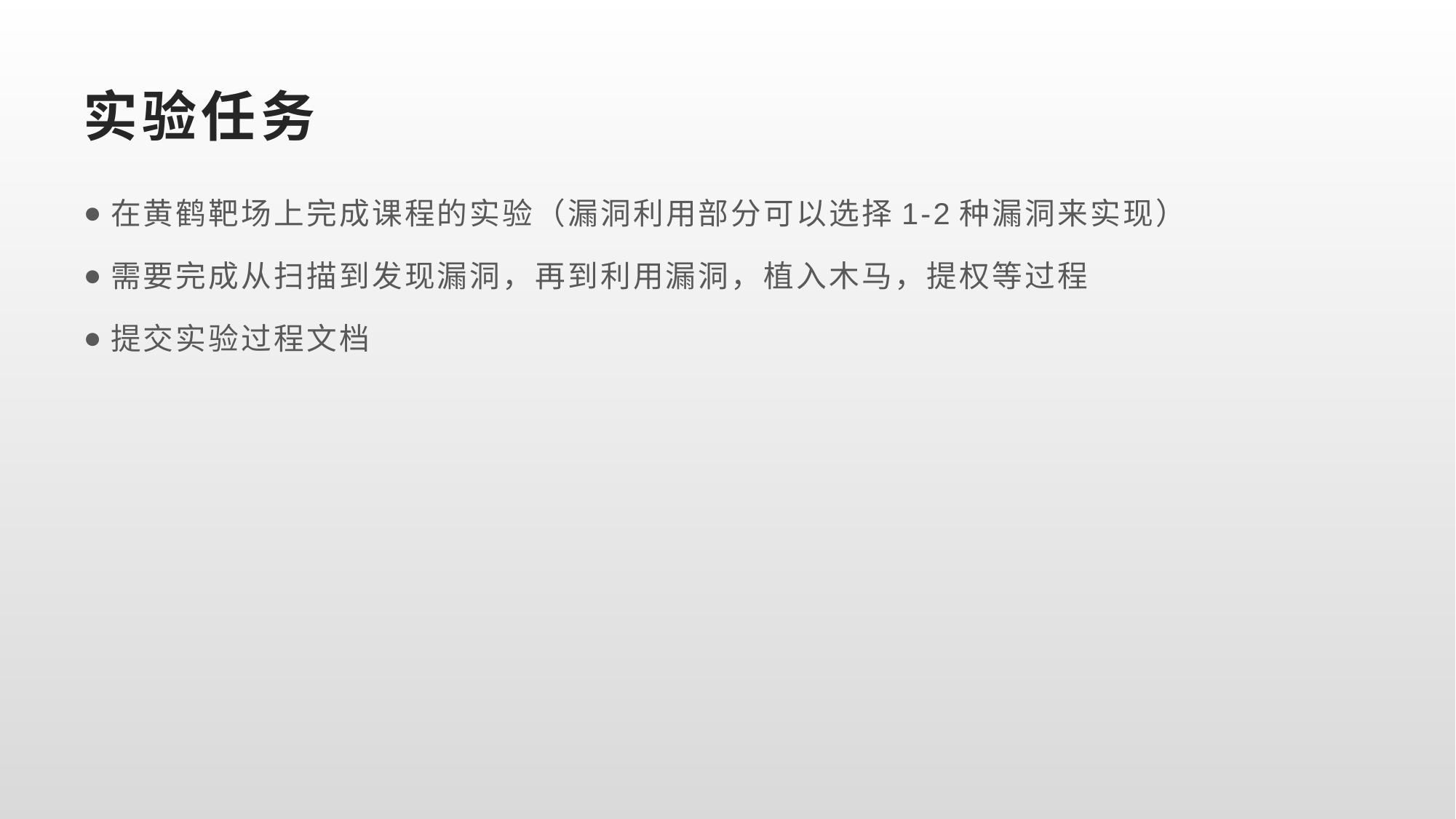

# 实验任务
在黄鹤靶场上完成课程的实验（漏洞利用部分可以选择1-2种漏洞来实现）
需要完成从扫描到发现漏洞，再到利用漏洞，植入木马，提权等过程
提交实验过程文档